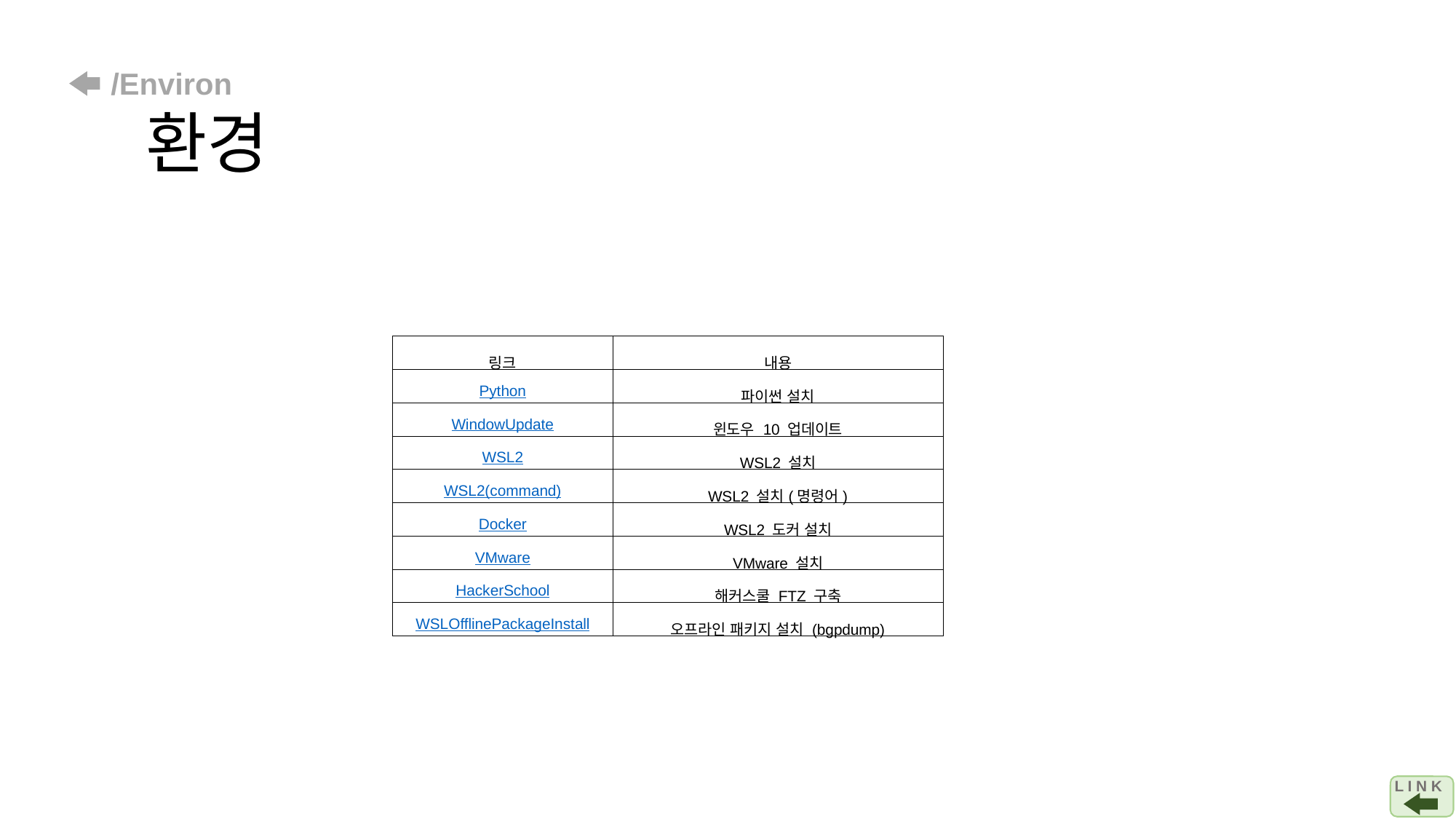

# /Environ 환경

| 링크 | 내용 |
| --- | --- |
| Python | 파이썬 설치 |
| WindowUpdate | 윈도우 10 업데이트 |
| WSL2 | WSL2 설치 |
| WSL2(command) | WSL2 설치(명령어) |
| Docker | WSL2 도커 설치 |
| VMware | VMware 설치 |
| HackerSchool | 해커스쿨 FTZ 구축 |
| WSLOfflinePackageInstall | 오프라인 패키지 설치 (bgpdump) |
L I N K